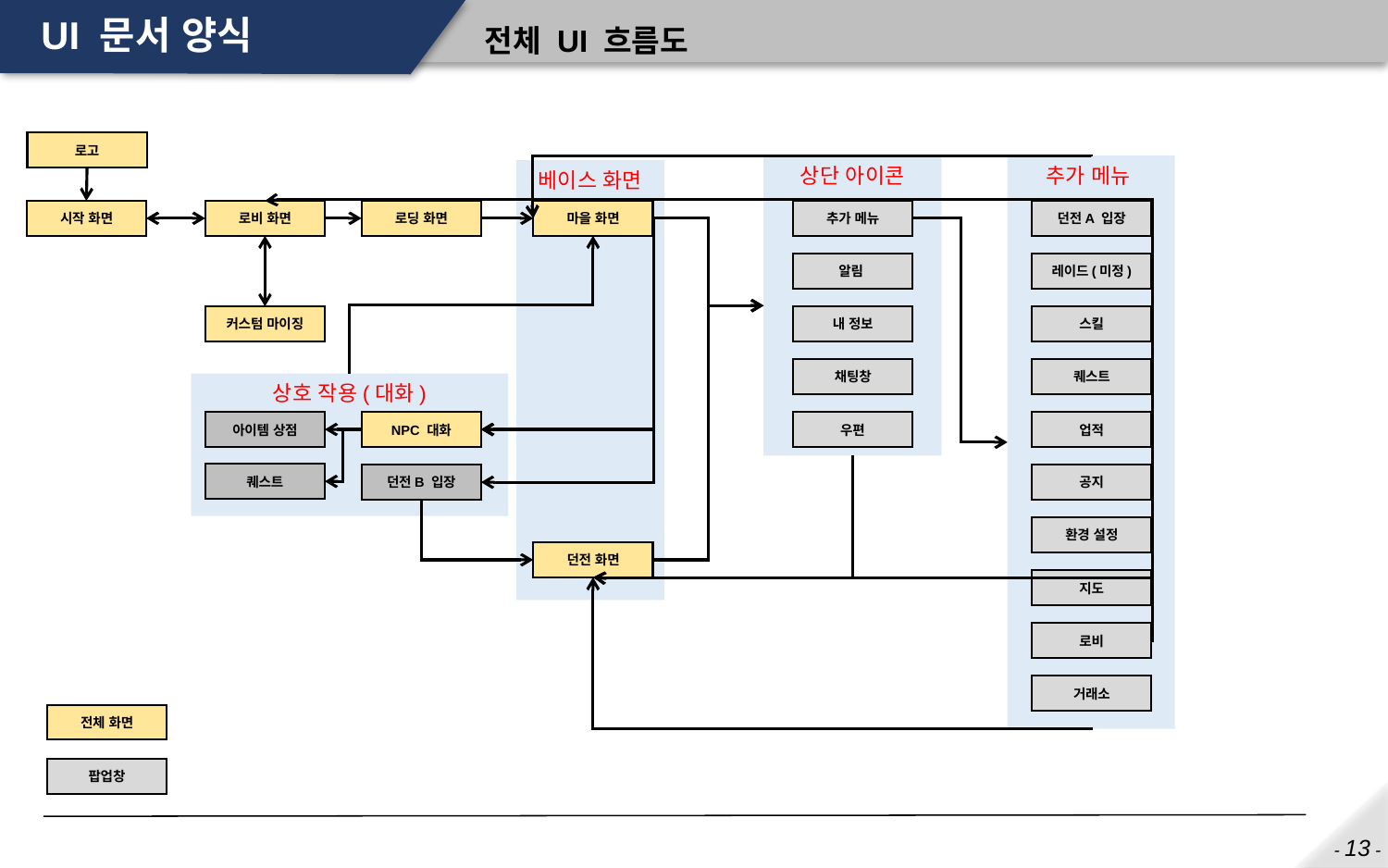

# UI 문서 양식
전체 UI 흐름도
로고
상단 아이콘
추가 메뉴
베이스 화면
시작 화면
로비 화면
로딩 화면
마을 화면
추가 메뉴
던전A 입장
알림
레이드(미정)
커스텀 마이징
내 정보
스킬
채팅창
퀘스트
상호 작용(대화)
아이템 상점
NPC 대화
우편
업적
퀘스트
던전B 입장
공지
환경 설정
던전 화면
지도
로비
거래소
전체 화면
팝업창